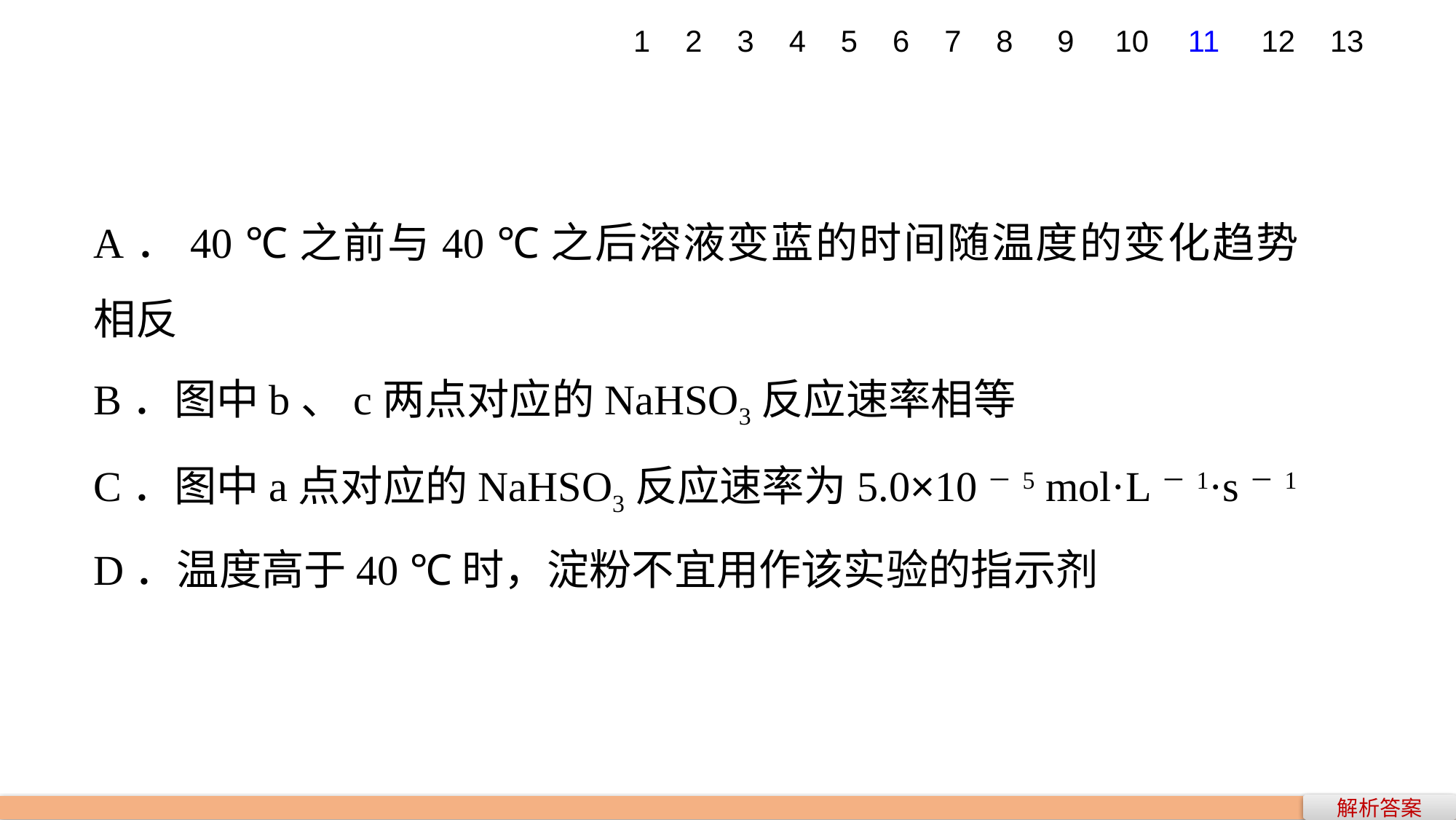

1
2
3
4
5
6
7
8
9
10
11
12
13
A．40 ℃之前与40 ℃之后溶液变蓝的时间随温度的变化趋势相反
B．图中b、c两点对应的NaHSO3反应速率相等
C．图中a点对应的NaHSO3反应速率为5.0×10－5 mol·L－1·s－1
D．温度高于40 ℃时，淀粉不宜用作该实验的指示剂
解析答案